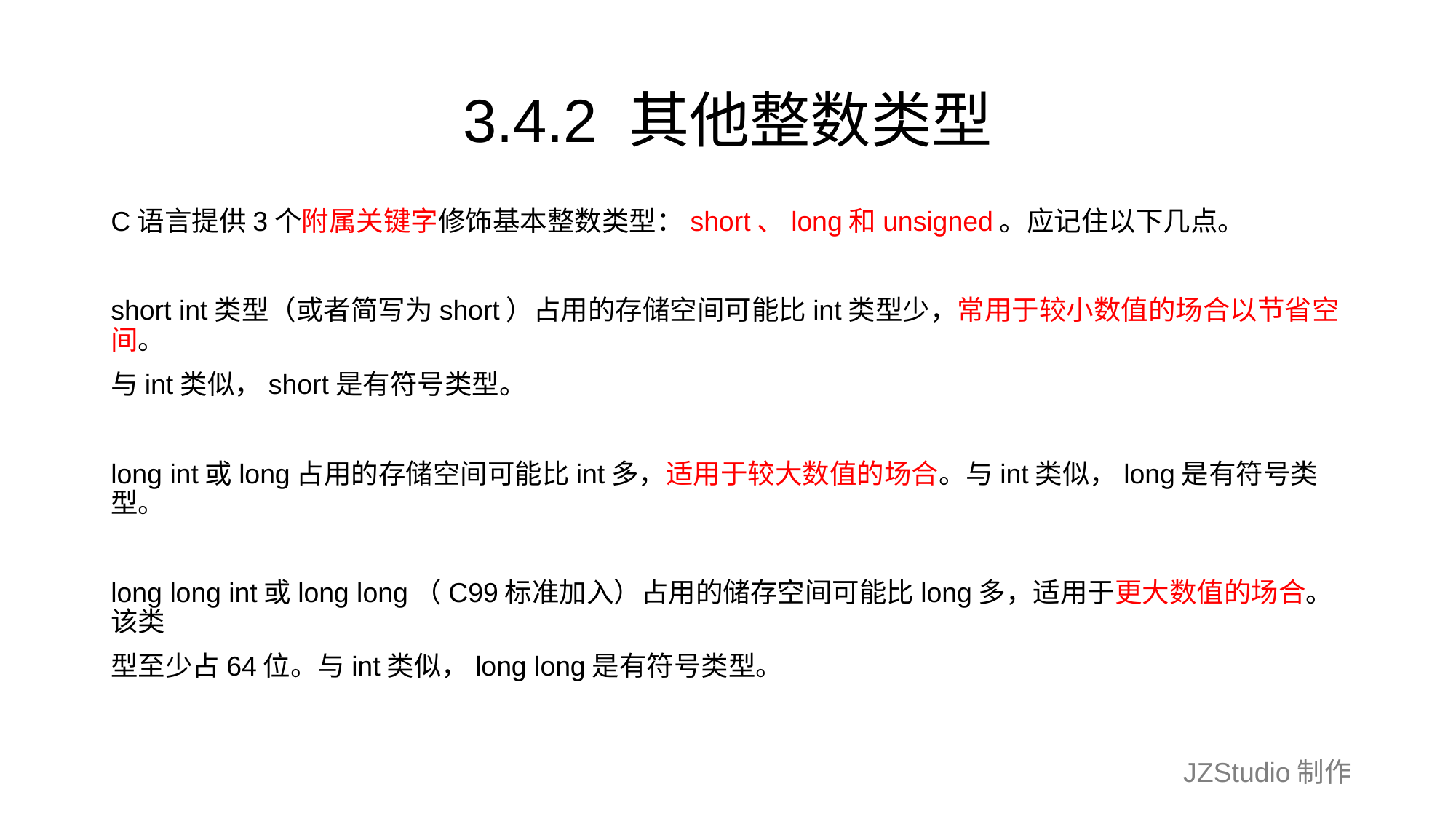

# 3.4.2 其他整数类型
C语言提供3个附属关键字修饰基本整数类型：short、long和unsigned。应记住以下几点。

short int类型（或者简写为short）占用的存储空间可能比int类型少，常用于较小数值的场合以节省空间。
与int类似，short是有符号类型。

long int或long占用的存储空间可能比int多，适用于较大数值的场合。与int类似，long是有符号类型。

long long int或long long（C99标准加入）占用的储存空间可能比long多，适用于更大数值的场合。该类
型至少占64位。与int类似，long long是有符号类型。